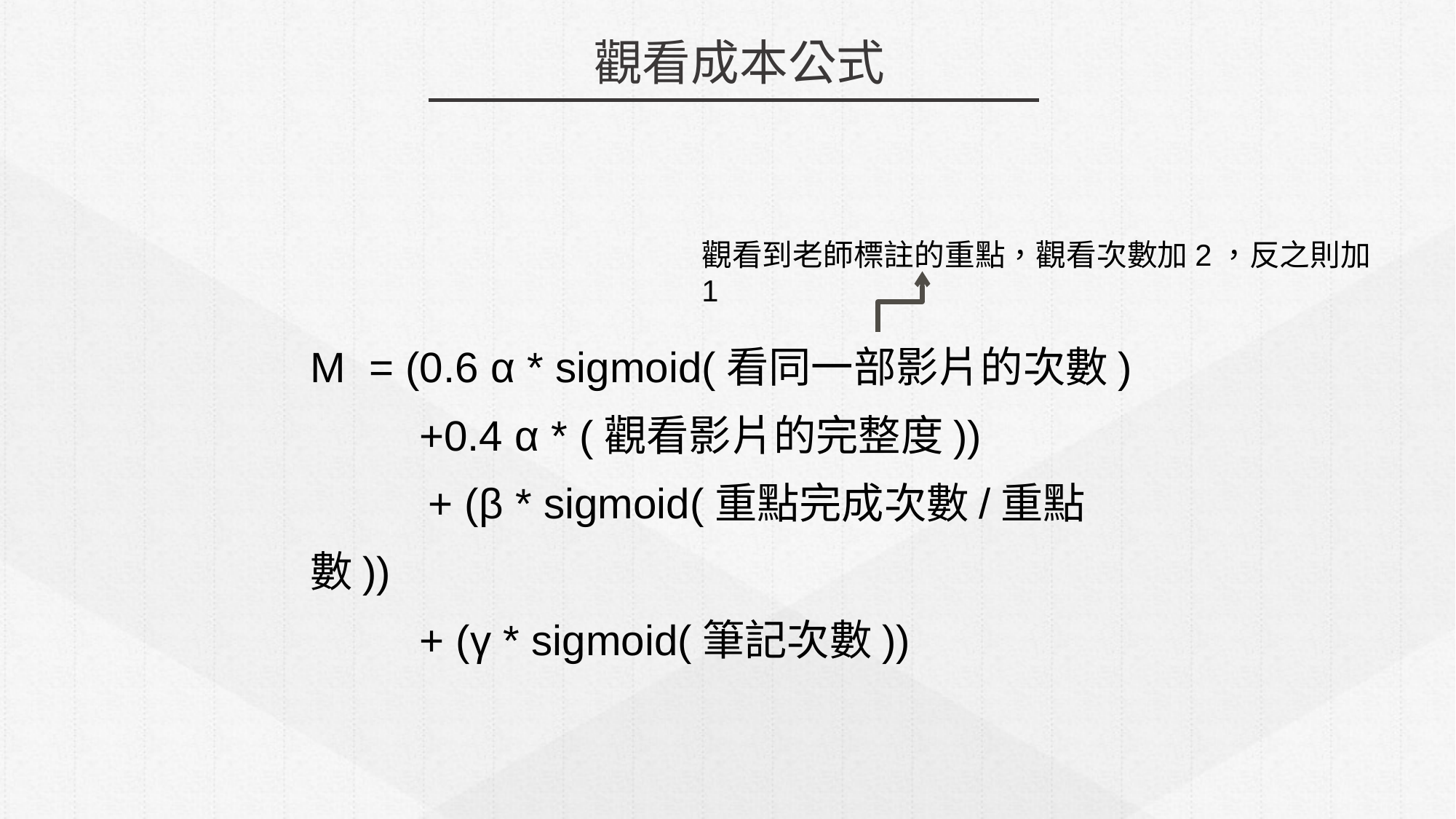

觀看成本公式
觀看到老師標註的重點，觀看次數加2，反之則加1
M  = (0.6 α * sigmoid(看同一部影片的次數)
	+0.4 α * (觀看影片的完整度))
          + (β * sigmoid(重點完成次數/重點數))
	+ (γ * sigmoid(筆記次數))